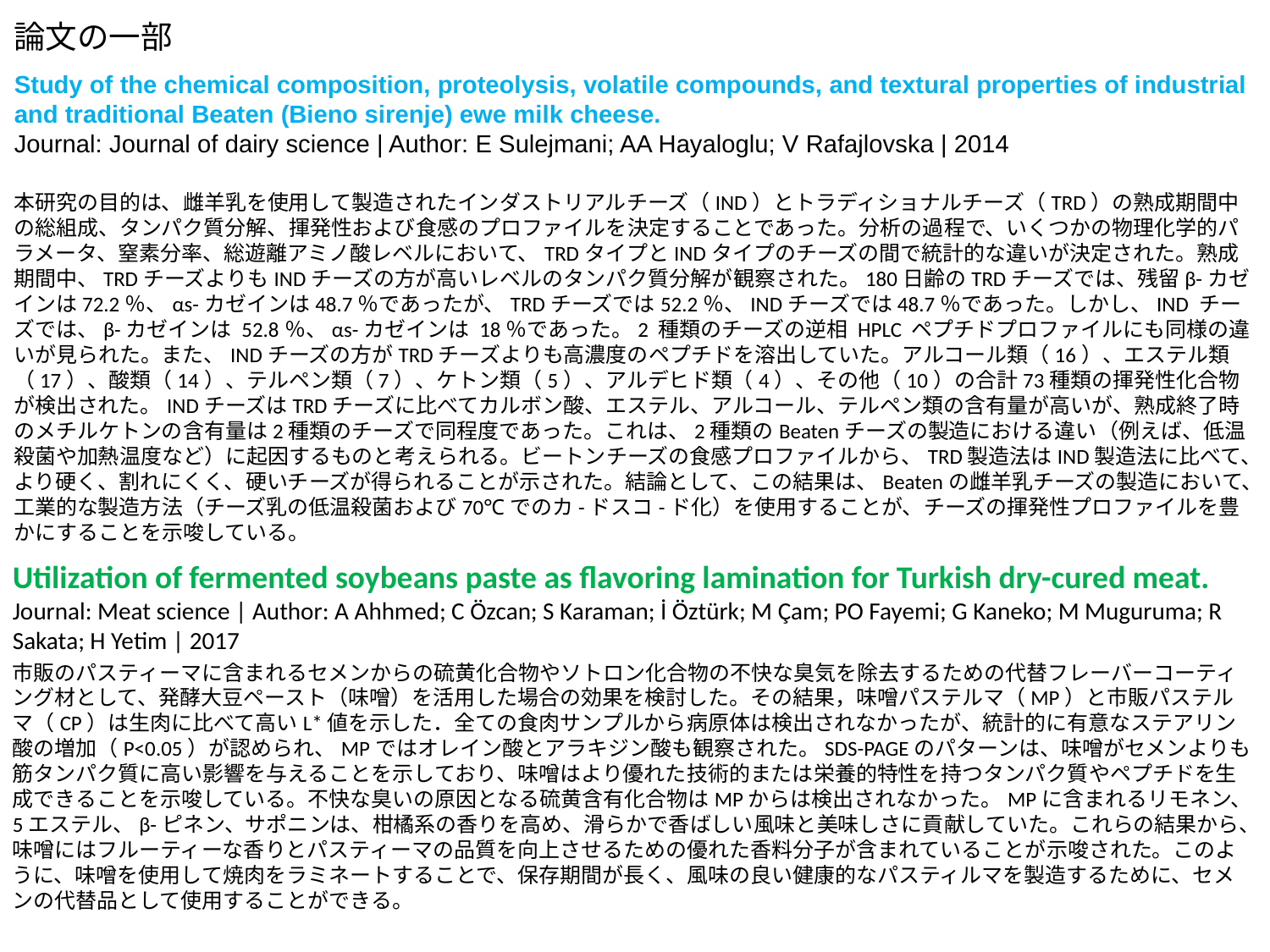

論文の一部
Study of the chemical composition, proteolysis, volatile compounds, and textural properties of industrial
and traditional Beaten (Bieno sirenje) ewe milk cheese.
Journal: Journal of dairy science | Author: E Sulejmani; AA Hayaloglu; V Rafajlovska | 2014
本研究の目的は、雌羊乳を使用して製造されたインダストリアルチーズ（IND）とトラディショナルチーズ（TRD）の熟成期間中の総組成、タンパク質分解、揮発性および食感のプロファイルを決定することであった。分析の過程で、いくつかの物理化学的パラメータ、窒素分率、総遊離アミノ酸レベルにおいて、TRDタイプとINDタイプのチーズの間で統計的な違いが決定された。熟成期間中、TRDチーズよりもINDチーズの方が高いレベルのタンパク質分解が観察された。180日齢のTRDチーズでは、残留β-カゼインは72.2％、αs-カゼインは48.7％であったが、TRDチーズでは52.2％、INDチーズでは48.7％であった。しかし、IND チーズでは、β-カゼインは 52.8％、αs-カゼインは 18％であった。2 種類のチーズの逆相 HPLC ペプチドプロファイルにも同様の違いが見られた。また、INDチーズの方がTRDチーズよりも高濃度のペプチドを溶出していた。アルコール類（16）、エステル類（17）、酸類（14）、テルペン類（7）、ケトン類（5）、アルデヒド類（4）、その他（10）の合計73種類の揮発性化合物が検出された。INDチーズはTRDチーズに比べてカルボン酸、エステル、アルコール、テルペン類の含有量が高いが、熟成終了時のメチルケトンの含有量は2種類のチーズで同程度であった。これは、2種類のBeatenチーズの製造における違い（例えば、低温殺菌や加熱温度など）に起因するものと考えられる。ビートンチーズの食感プロファイルから、TRD製造法はIND製造法に比べて、より硬く、割れにくく、硬いチーズが得られることが示された。結論として、この結果は、Beatenの雌羊乳チーズの製造において、工業的な製造方法（チーズ乳の低温殺菌および70℃でのカ-ドスコ-ド化）を使用することが、チーズの揮発性プロファイルを豊かにすることを示唆している。
Utilization of fermented soybeans paste as flavoring lamination for Turkish dry-cured meat.
Journal: Meat science | Author: A Ahhmed; C Özcan; S Karaman; İ Öztürk; M Çam; PO Fayemi; G Kaneko; M Muguruma; R Sakata; H Yetim | 2017
市販のパスティーマに含まれるセメンからの硫黄化合物やソトロン化合物の不快な臭気を除去するための代替フレーバーコーティング材として、発酵大豆ペースト（味噌）を活用した場合の効果を検討した。その結果，味噌パステルマ（MP）と市販パステルマ（CP）は生肉に比べて高いL*値を示した．全ての食肉サンプルから病原体は検出されなかったが、統計的に有意なステアリン酸の増加（P<0.05）が認められ、MPではオレイン酸とアラキジン酸も観察された。SDS-PAGEのパターンは、味噌がセメンよりも筋タンパク質に高い影響を与えることを示しており、味噌はより優れた技術的または栄養的特性を持つタンパク質やペプチドを生成できることを示唆している。不快な臭いの原因となる硫黄含有化合物はMPからは検出されなかった。MPに含まれるリモネン、5エステル、β-ピネン、サポニンは、柑橘系の香りを高め、滑らかで香ばしい風味と美味しさに貢献していた。これらの結果から、味噌にはフルーティーな香りとパスティーマの品質を向上させるための優れた香料分子が含まれていることが示唆された。このように、味噌を使用して焼肉をラミネートすることで、保存期間が長く、風味の良い健康的なパスティルマを製造するために、セメンの代替品として使用することができる。